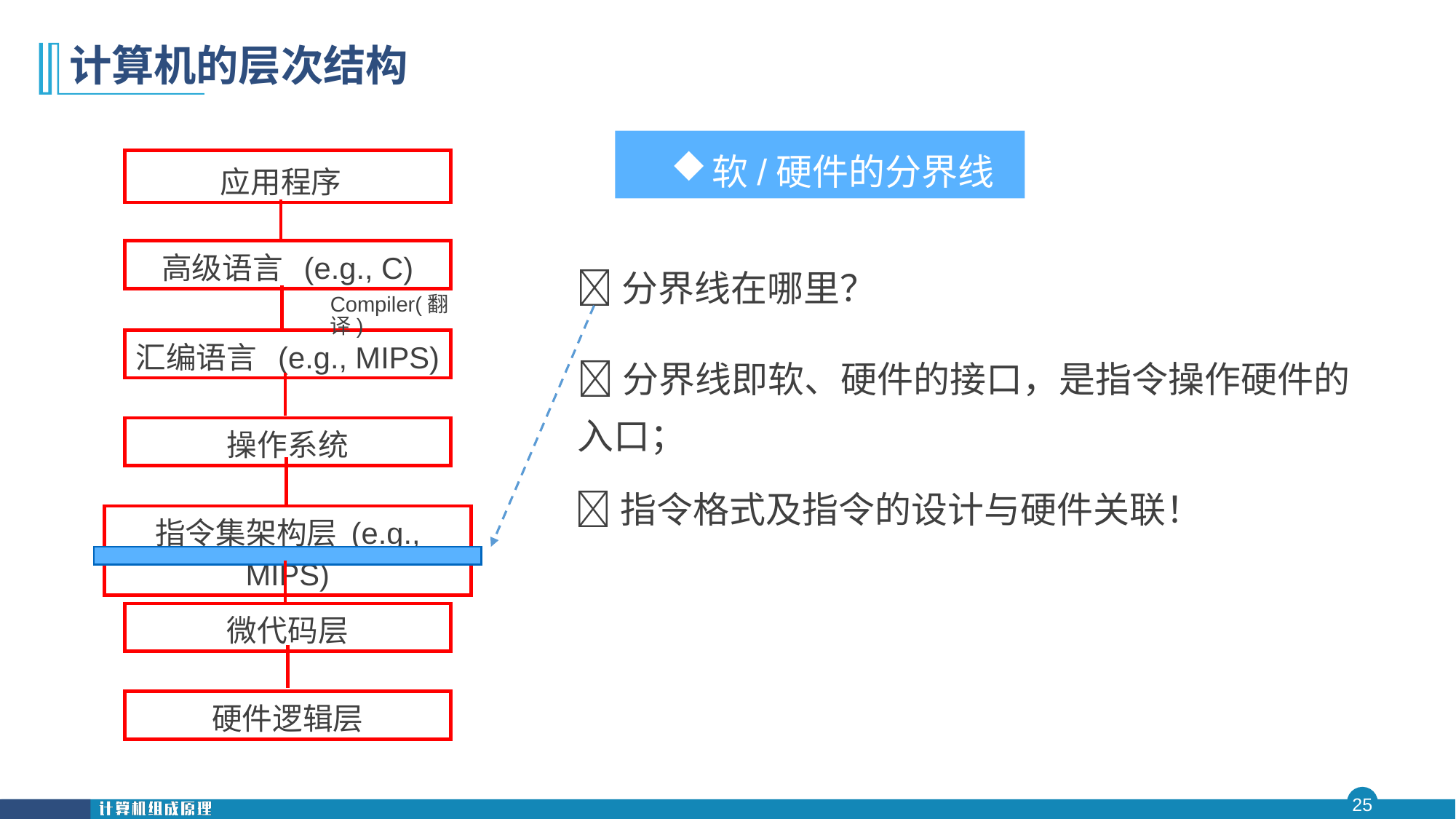

# 计算机的层次结构
软/硬件的分界线
应用程序
高级语言  (e.g., C)
•分界线在哪里？
Compiler(翻译)
汇编语言  (e.g., MIPS)
•分界线即软、硬件的接口，是指令操作硬件的入口；
操作系统
•指令格式及指令的设计与硬件关联！
指令集架构层 (e.g., MIPS)

微代码层
硬件逻辑层